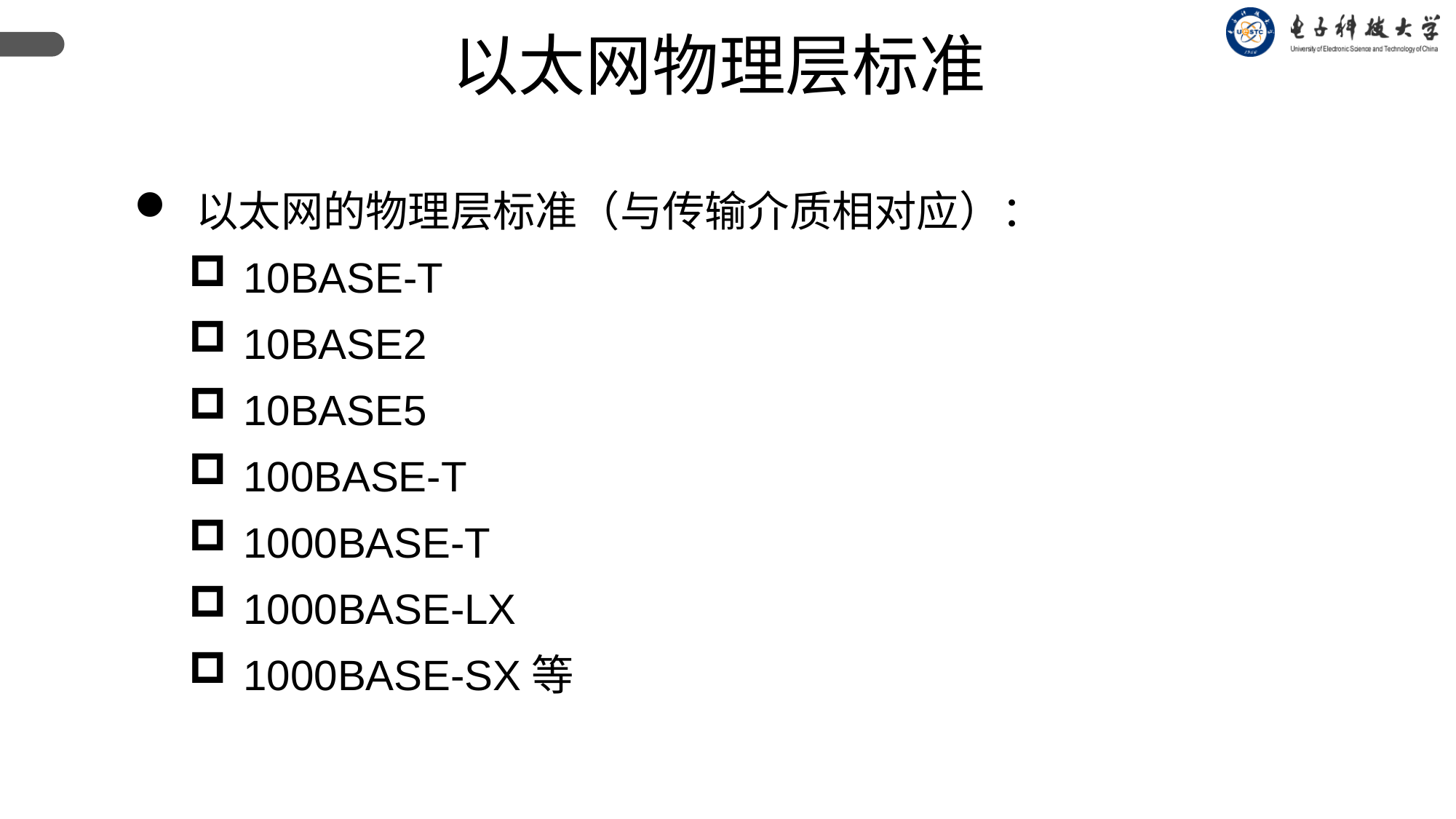

以太网物理层标准
 以太网的物理层标准（与传输介质相对应）：
10BASE-T
10BASE2
10BASE5
100BASE-T
1000BASE-T
1000BASE-LX
1000BASE-SX等